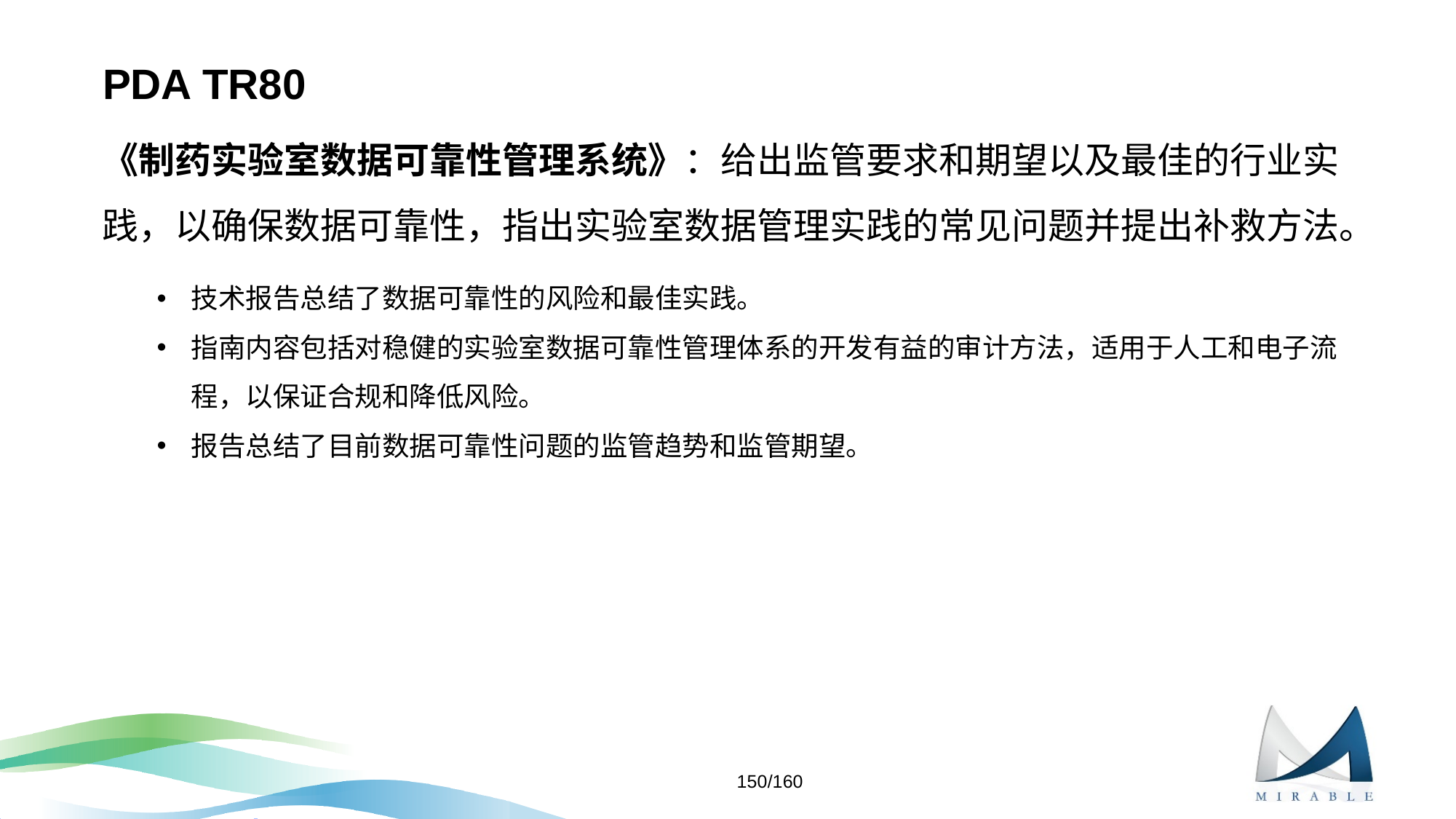

# PDA TR80
《制药实验室数据可靠性管理系统》：给出监管要求和期望以及最佳的行业实践，以确保数据可靠性，指出实验室数据管理实践的常见问题并提出补救方法。
技术报告总结了数据可靠性的风险和最佳实践。
指南内容包括对稳健的实验室数据可靠性管理体系的开发有益的审计方法，适用于人工和电子流程，以保证合规和降低风险。
报告总结了目前数据可靠性问题的监管趋势和监管期望。
150/160